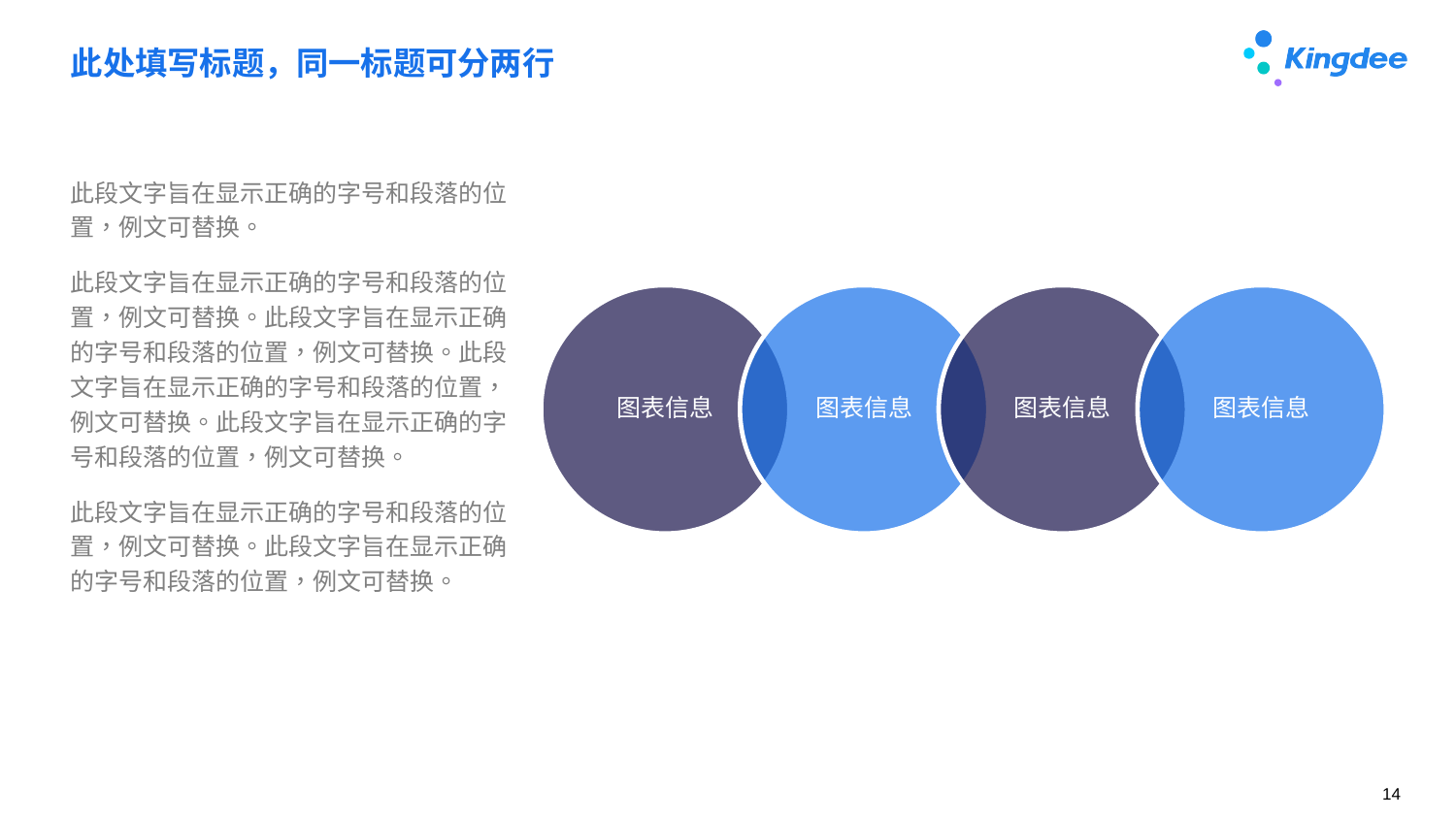

# 此处填写标题，同一标题可分两行
此段文字旨在显示正确的字号和段落的位置，例文可替换。
此段文字旨在显示正确的字号和段落的位置，例文可替换。此段文字旨在显示正确的字号和段落的位置，例文可替换。此段文字旨在显示正确的字号和段落的位置，例文可替换。此段文字旨在显示正确的字号和段落的位置，例文可替换。
此段文字旨在显示正确的字号和段落的位置，例文可替换。此段文字旨在显示正确的字号和段落的位置，例文可替换。
图表信息
图表信息
图表信息
图表信息